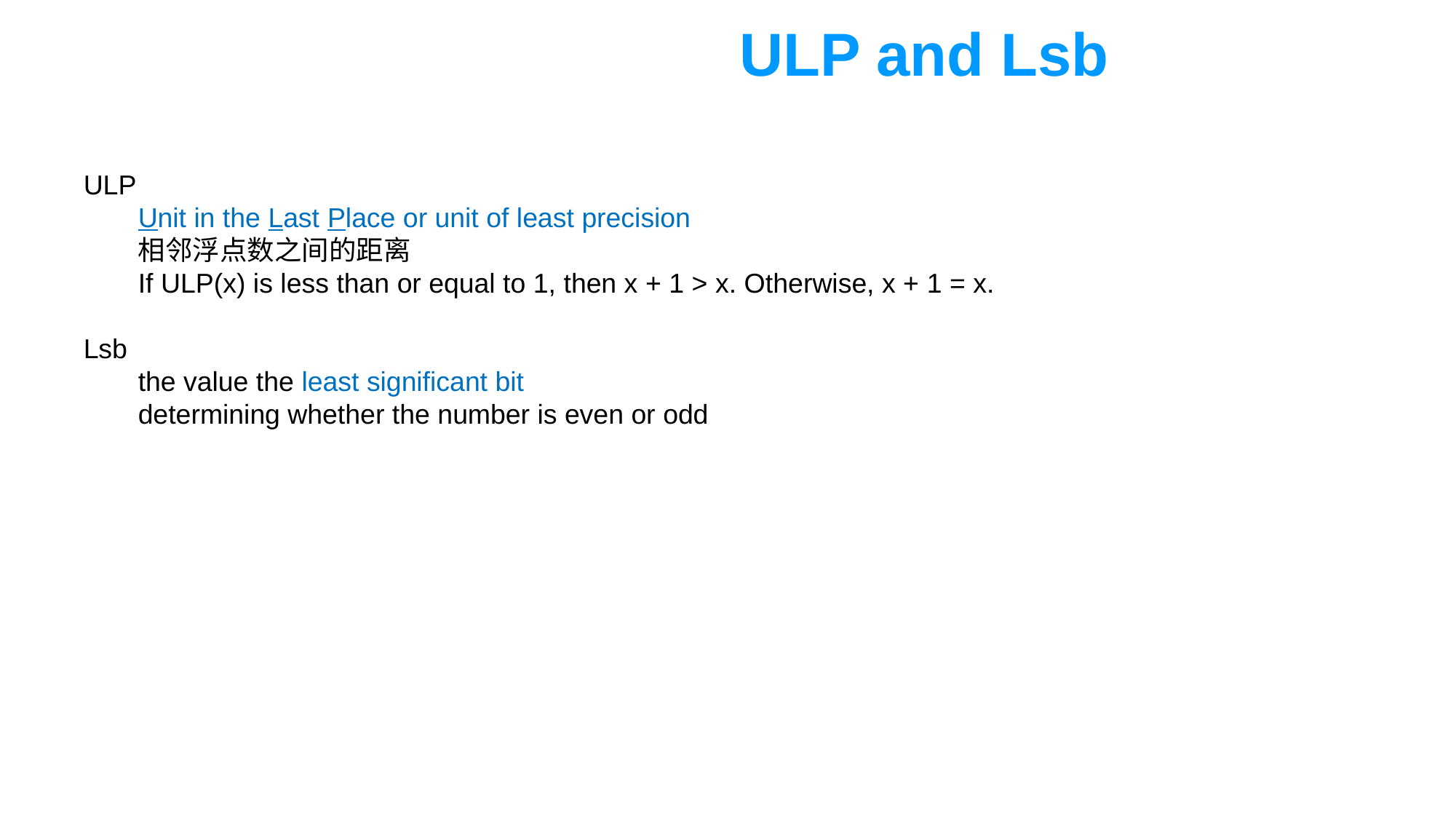

ULP and Lsb
ULP
Unit in the Last Place or unit of least precision
相邻浮点数之间的距离
If ULP(x) is less than or equal to 1, then x + 1 > x. Otherwise, x + 1 = x.

Lsb
the value the least significant bit
determining whether the number is even or odd